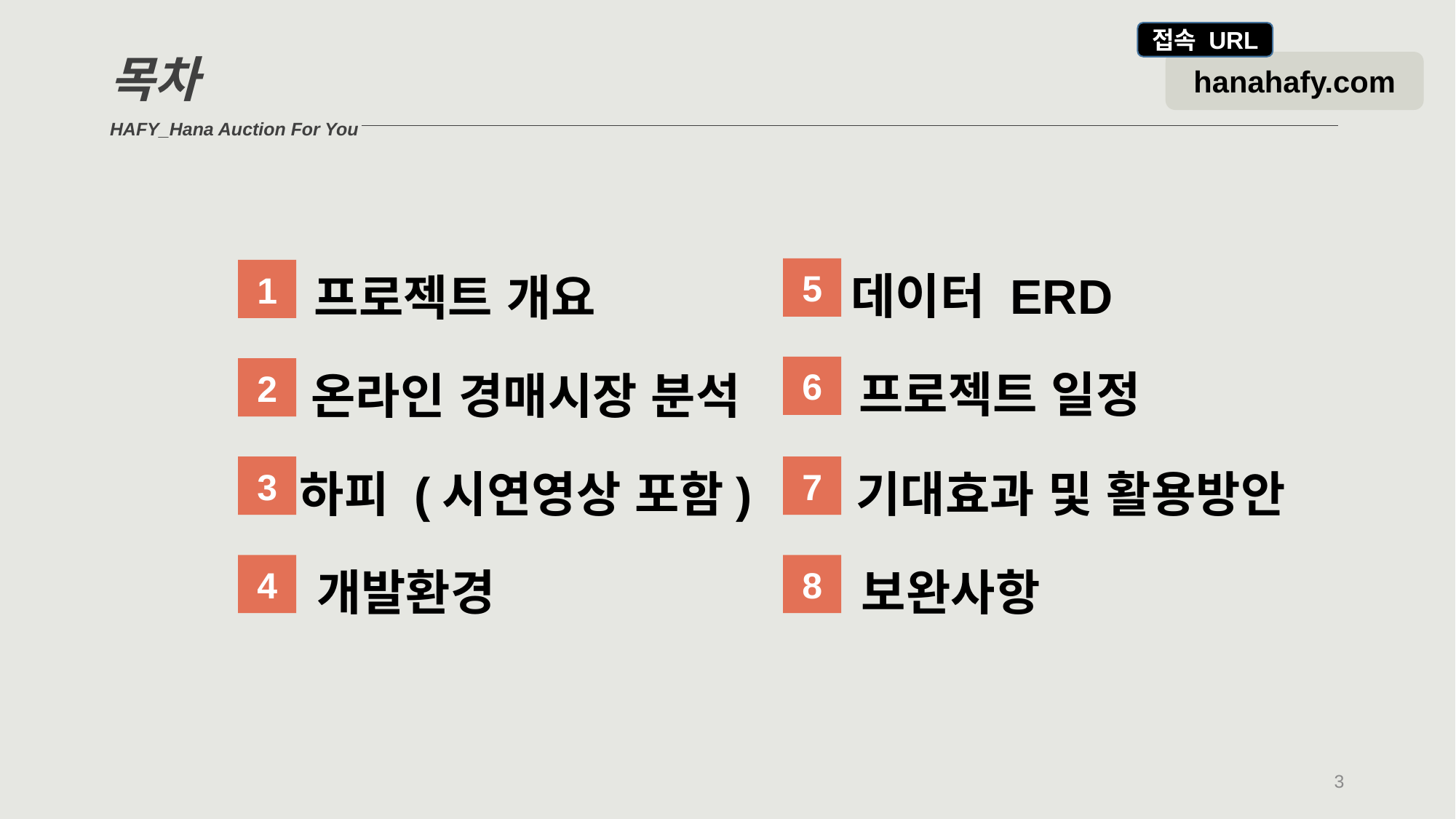

목차
HAFY_Hana Auction For You
5
데이터 ERD
1
프로젝트 개요
6
프로젝트 일정
2
온라인 경매시장 분석
3
7
하피 (시연영상 포함)
기대효과 및 활용방안
4
8
개발환경
보완사항
3